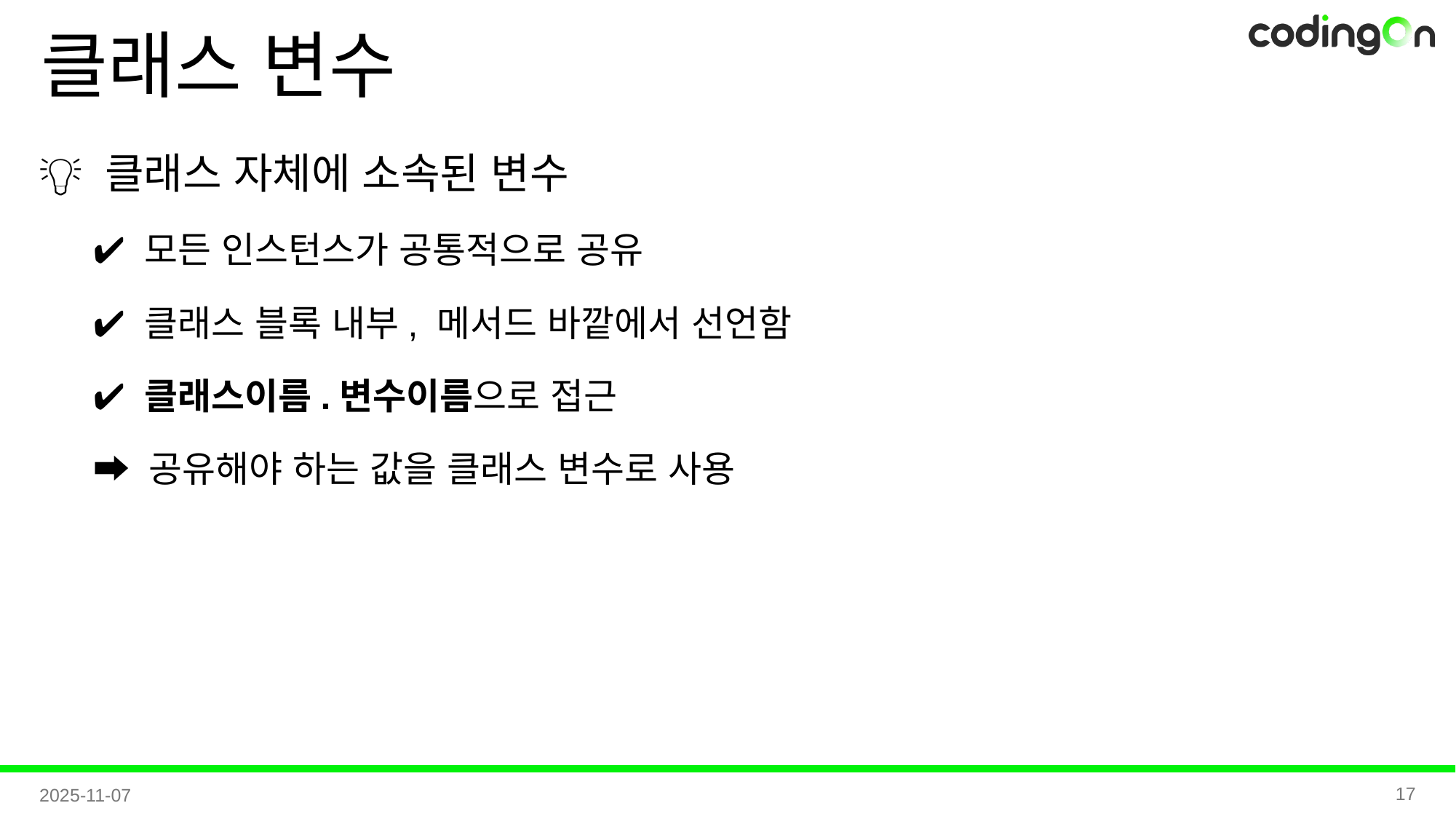

# 클래스 변수
💡 클래스 자체에 소속된 변수
✔️ 모든 인스턴스가 공통적으로 공유
✔️ 클래스 블록 내부, 메서드 바깥에서 선언함
✔️ 클래스이름.변수이름으로 접근
➡️ 공유해야 하는 값을 클래스 변수로 사용
17
2025-11-07